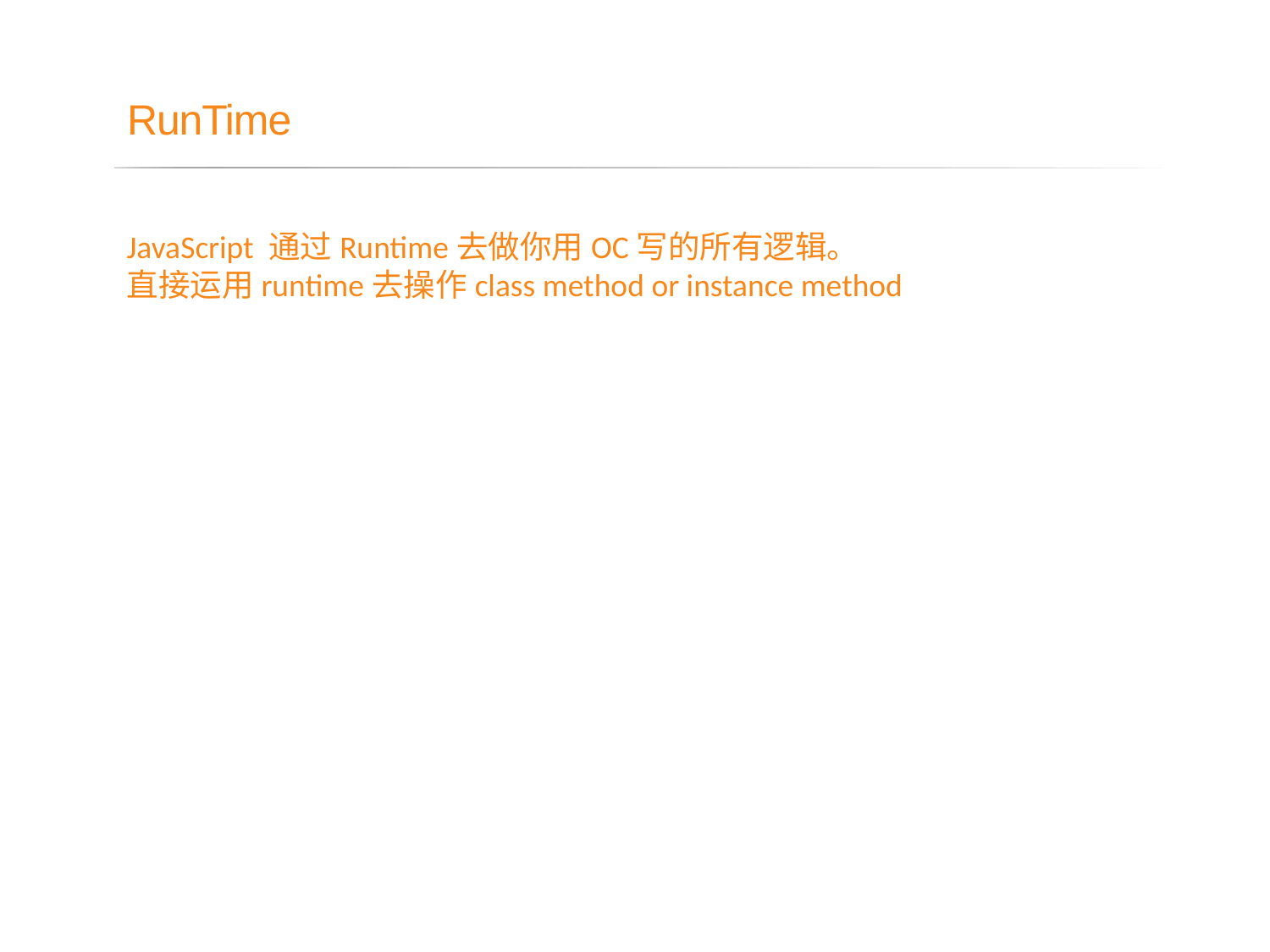

# RunTime

JavaScript 通过Runtime去做你用OC写的所有逻辑。
直接运用runtime去操作class method or instance method